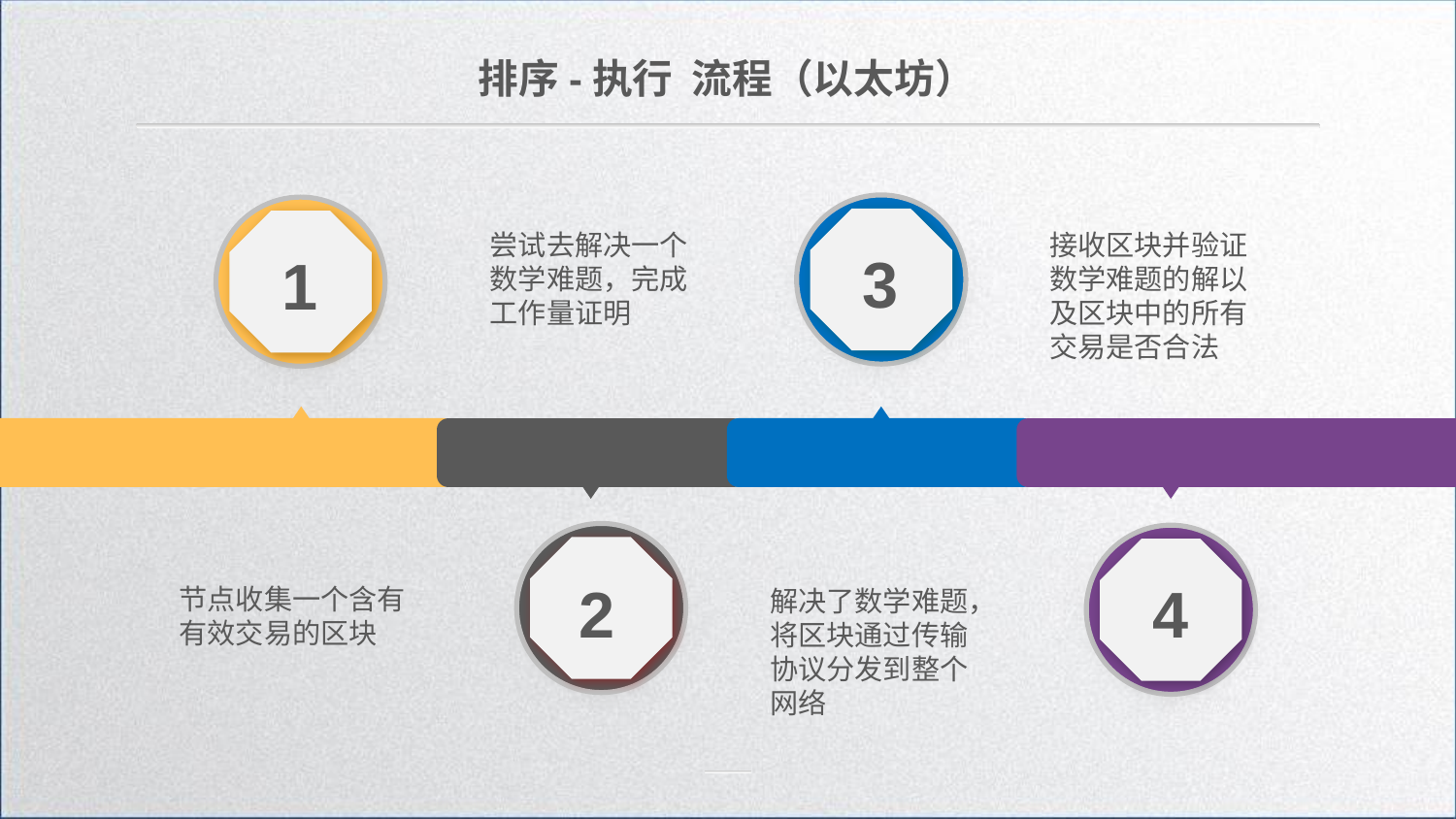

排序-执行  流程（以太坊）

尝试去解决一个数学难题，完成工作量证明
接收区块并验证数学难题的解以及区块中的所有交易是否合法
3
1

2
4
节点收集一个含有有效交易的区块
解决了数学难题，将区块通过传输协议分发到整个网络